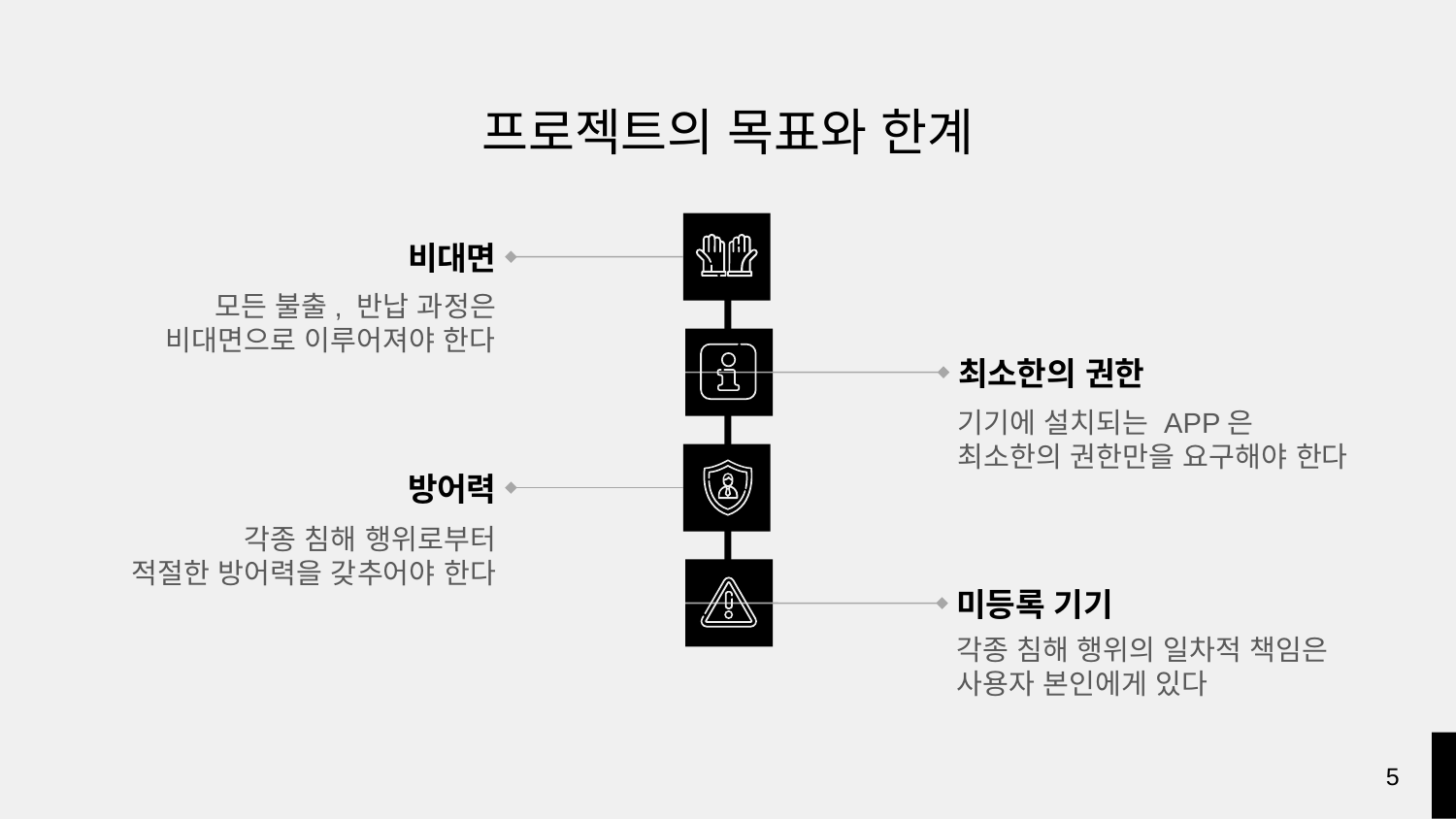

# 프로젝트의 목표와 한계

비대면
모든 불출, 반납 과정은
비대면으로 이루어져야 한다

최소한의 권한
기기에 설치되는 APP은
최소한의 권한만을 요구해야 한다

방어력
각종 침해 행위로부터
적절한 방어력을 갖추어야 한다

미등록 기기
각종 침해 행위의 일차적 책임은
사용자 본인에게 있다
5